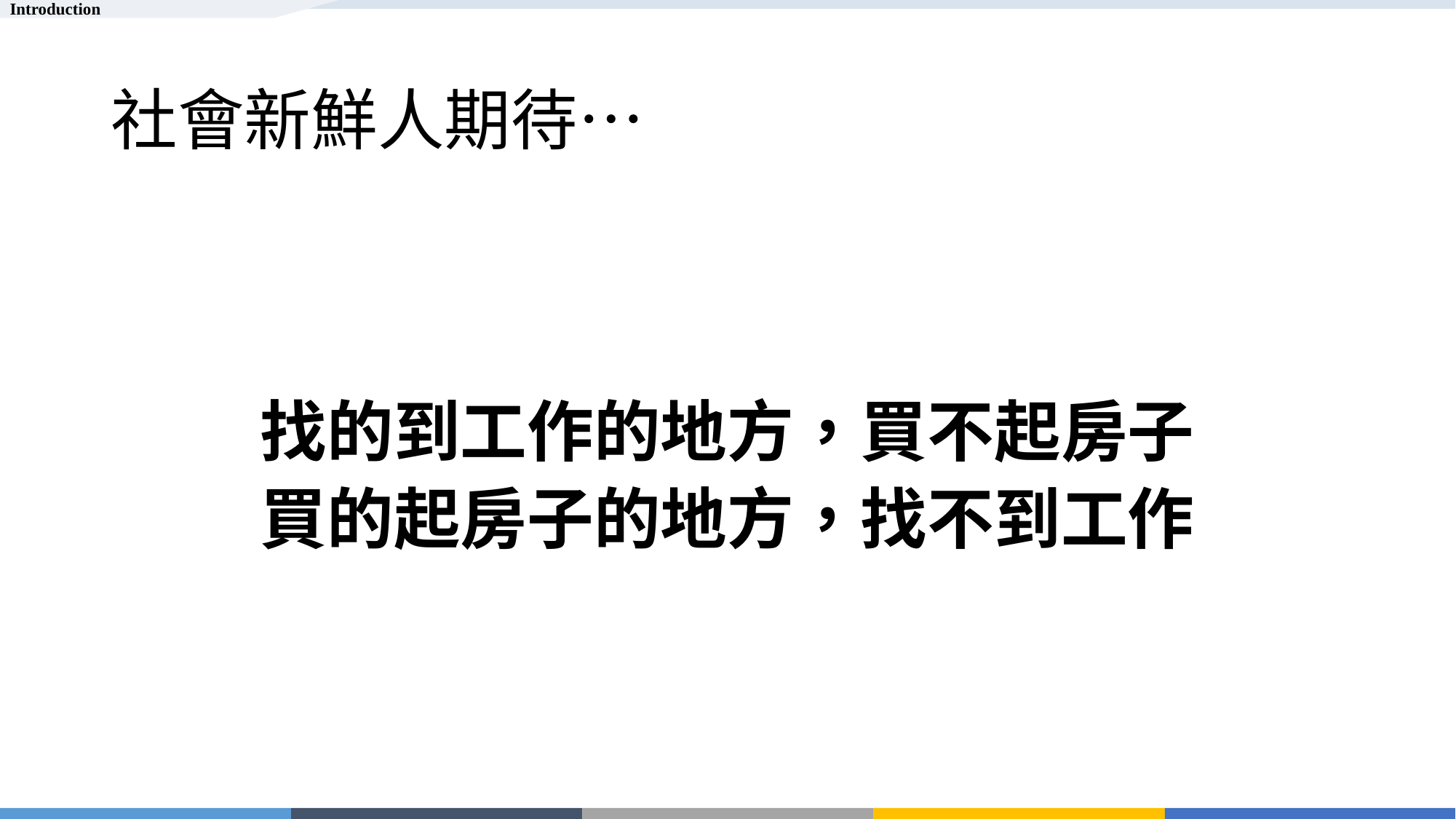

Introduction
# 社會新鮮人期待…
找的到工作的地方，買不起房子
買的起房子的地方，找不到工作